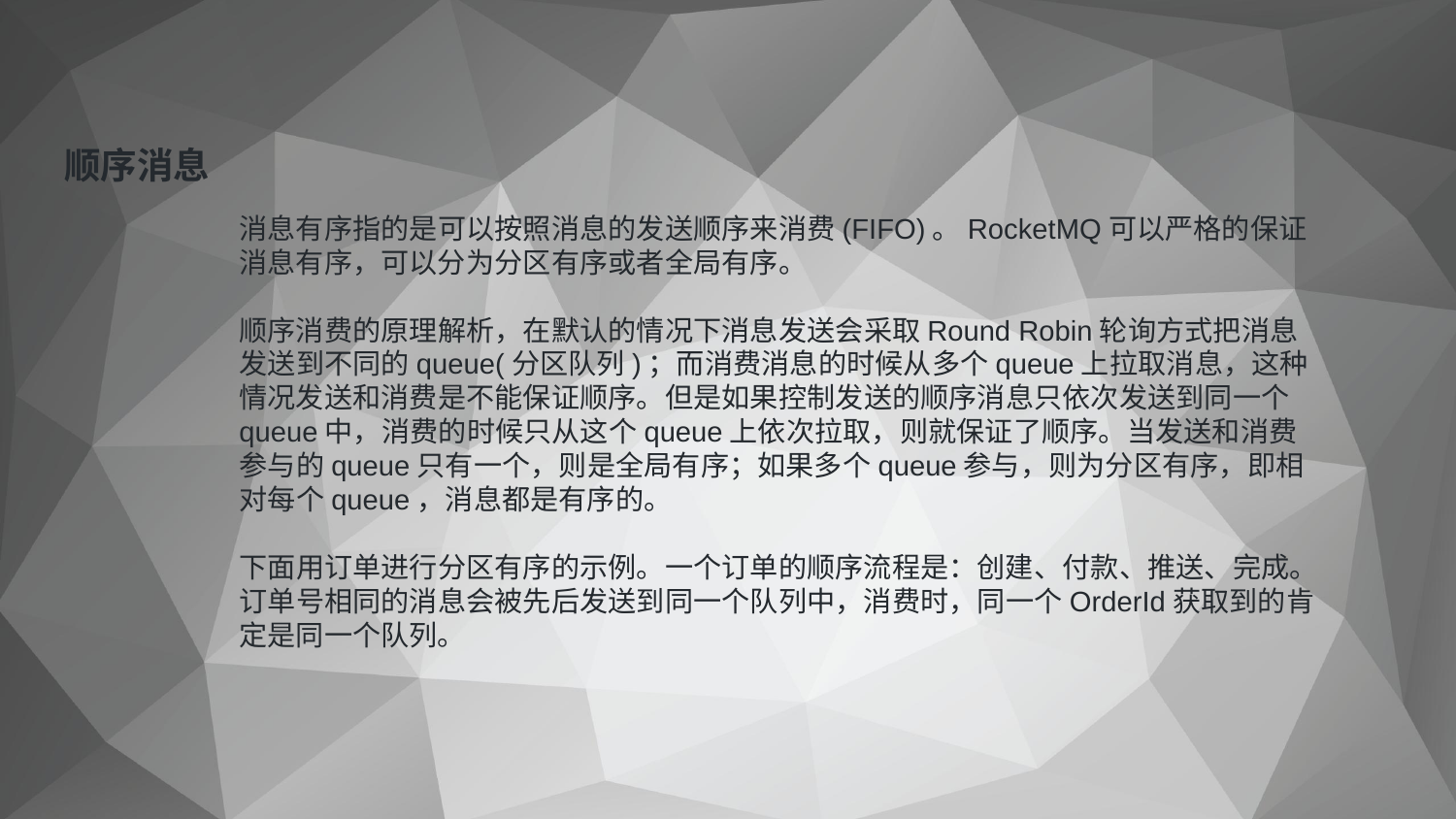

顺序消息
消息有序指的是可以按照消息的发送顺序来消费(FIFO)。RocketMQ可以严格的保证消息有序，可以分为分区有序或者全局有序。

顺序消费的原理解析，在默认的情况下消息发送会采取Round Robin轮询方式把消息发送到不同的queue(分区队列)；而消费消息的时候从多个queue上拉取消息，这种情况发送和消费是不能保证顺序。但是如果控制发送的顺序消息只依次发送到同一个queue中，消费的时候只从这个queue上依次拉取，则就保证了顺序。当发送和消费参与的queue只有一个，则是全局有序；如果多个queue参与，则为分区有序，即相对每个queue，消息都是有序的。

下面用订单进行分区有序的示例。一个订单的顺序流程是：创建、付款、推送、完成。订单号相同的消息会被先后发送到同一个队列中，消费时，同一个OrderId获取到的肯定是同一个队列。